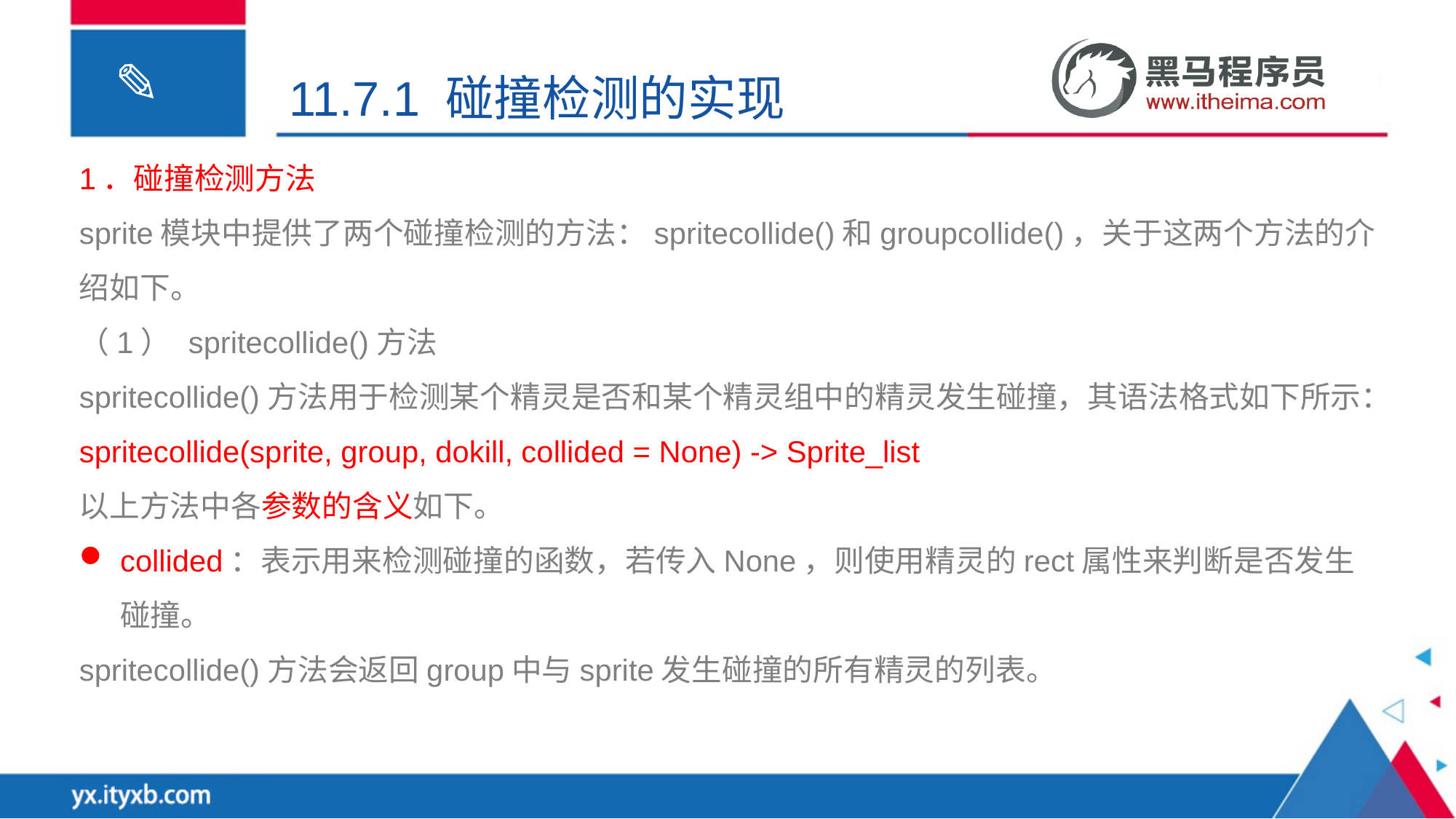

11.7.1 碰撞检测的实现
1．碰撞检测方法
sprite模块中提供了两个碰撞检测的方法：spritecollide()和groupcollide()，关于这两个方法的介绍如下。
（1）	spritecollide()方法
spritecollide()方法用于检测某个精灵是否和某个精灵组中的精灵发生碰撞，其语法格式如下所示：
spritecollide(sprite, group, dokill, collided = None) -> Sprite_list
以上方法中各参数的含义如下。
collided：表示用来检测碰撞的函数，若传入None，则使用精灵的rect属性来判断是否发生碰撞。
spritecollide()方法会返回group中与sprite发生碰撞的所有精灵的列表。